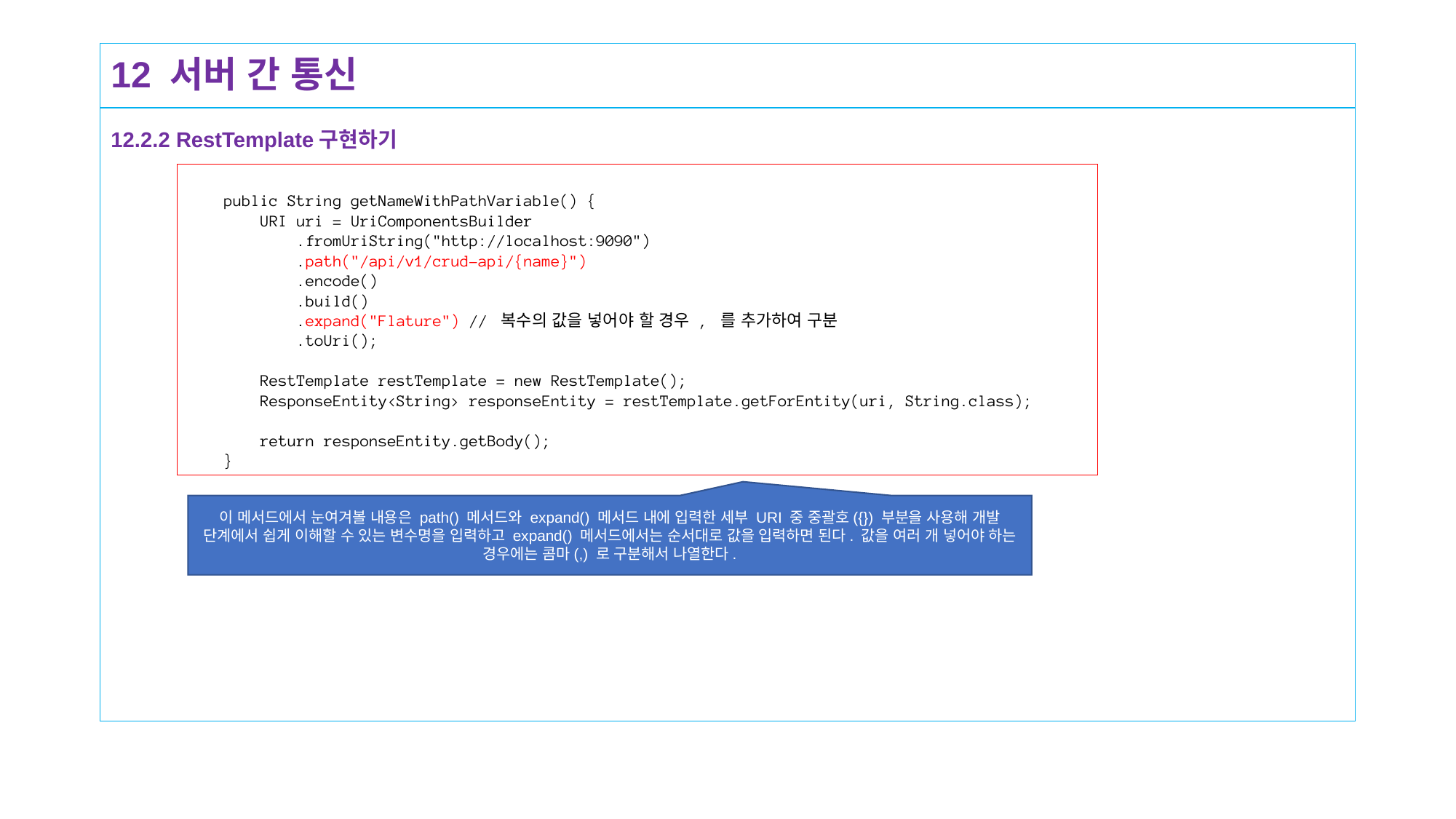

# 12 서버 간 통신
12.2.2 RestTemplate구현하기

    public String getNameWithPathVariable() {
        URI uri = UriComponentsBuilder
            .fromUriString("http://localhost:9090")
            .path("/api/v1/crud-api/{name}")
            .encode()
            .build()
            .expand("Flature") // 복수의 값을 넣어야 할 경우 , 를 추가하여 구분
            .toUri();

        RestTemplate restTemplate = new RestTemplate();
        ResponseEntity<String> responseEntity = restTemplate.getForEntity(uri, String.class);

        return responseEntity.getBody();
    }
이 메서드에서 눈여겨볼 내용은 path() 메서드와 expand() 메서드 내에 입력한 세부 URI 중 중괄호({}) 부분을 사용해 개발 단계에서 쉽게 이해할 수 있는 변수명을 입력하고 expand() 메서드에서는 순서대로 값을 입력하면 된다. 값을 여러 개 넣어야 하는 경우에는 콤마(,) 로 구분해서 나열한다.